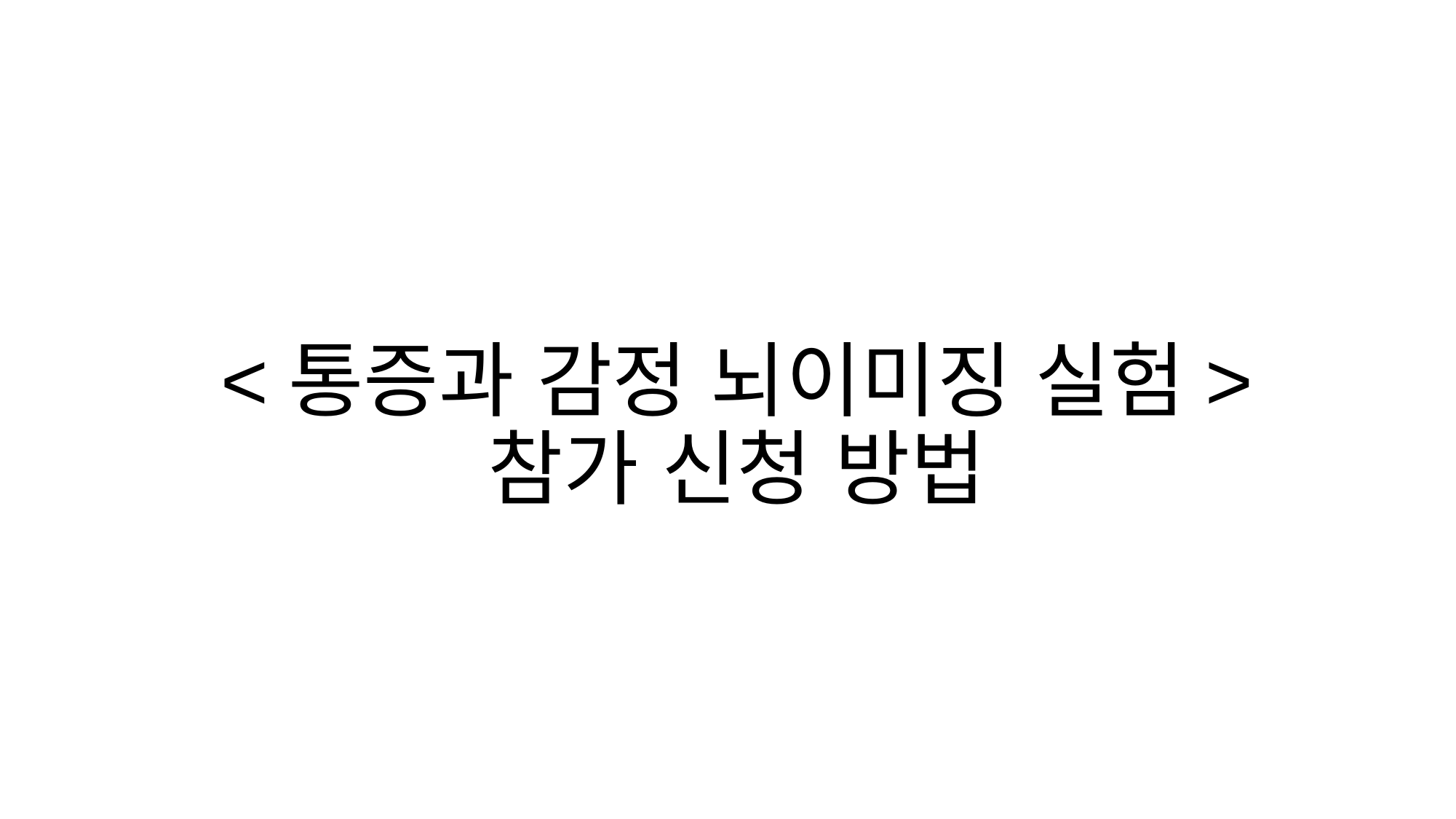

# <통증과 감정 뇌이미징 실험> 참가 신청 방법